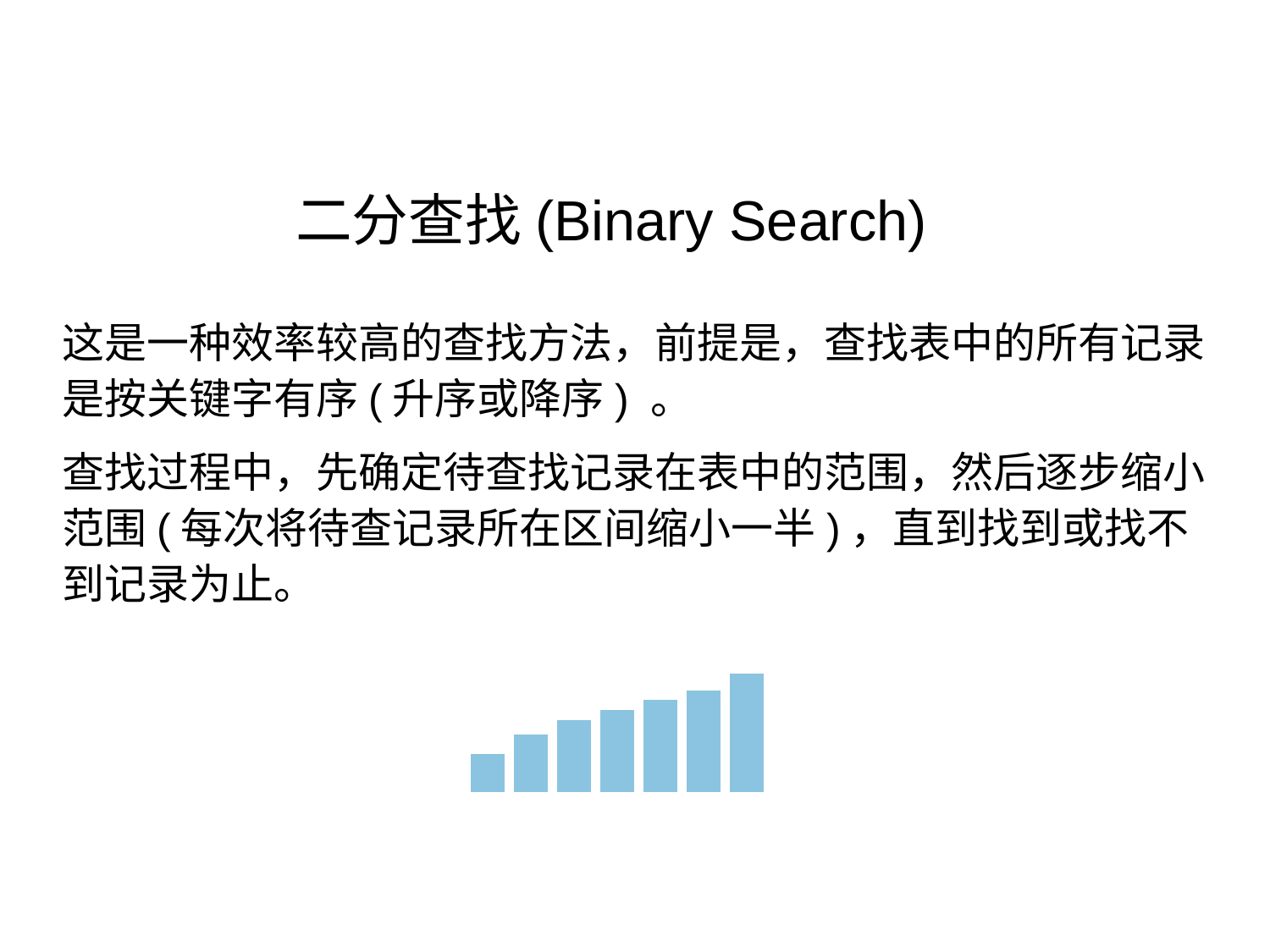

二分查找(Binary Search)
这是一种效率较高的查找方法，前提是，查找表中的所有记录是按关键字有序(升序或降序) 。
查找过程中，先确定待查找记录在表中的范围，然后逐步缩小范围(每次将待查记录所在区间缩小一半)，直到找到或找不到记录为止。